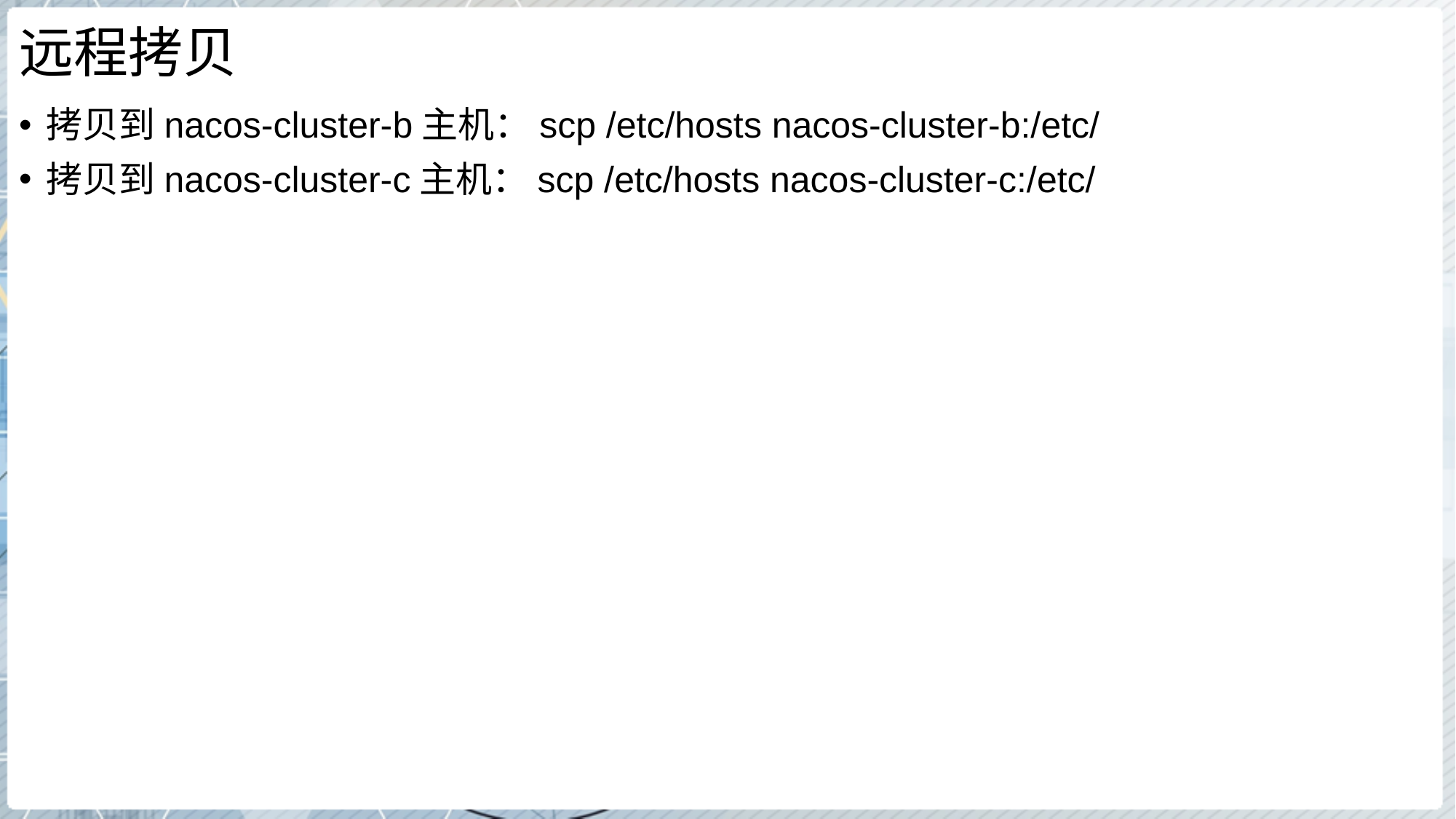

# 远程拷贝
拷贝到nacos-cluster-b主机：scp /etc/hosts nacos-cluster-b:/etc/
拷贝到nacos-cluster-c主机：scp /etc/hosts nacos-cluster-c:/etc/